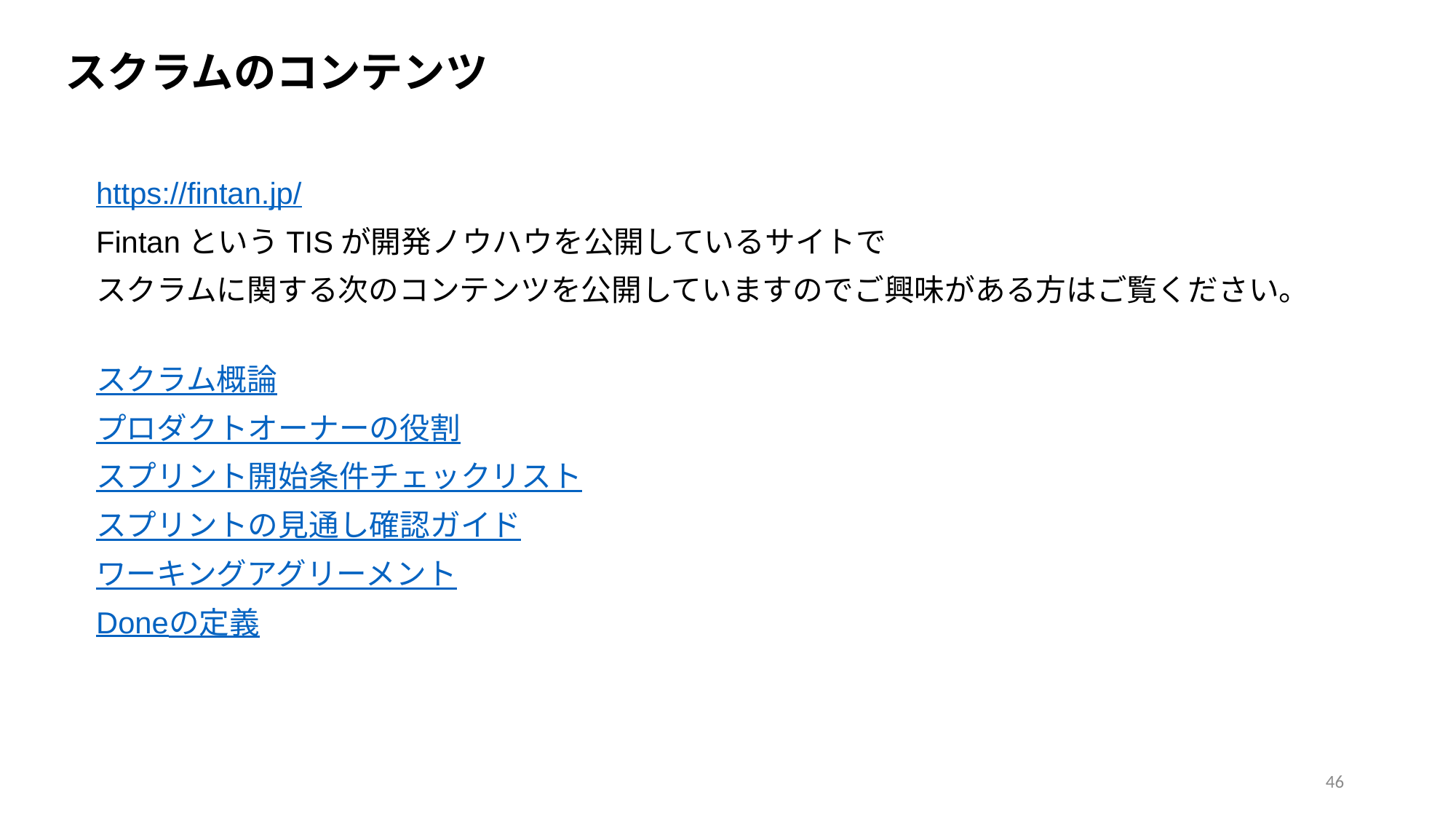

スクラムのコンテンツ
https://fintan.jp/
FintanというTISが開発ノウハウを公開しているサイトで
スクラムに関する次のコンテンツを公開していますのでご興味がある方はご覧ください。

スクラム概論
プロダクトオーナーの役割
スプリント開始条件チェックリスト
スプリントの見通し確認ガイド
ワーキングアグリーメント
Doneの定義

46